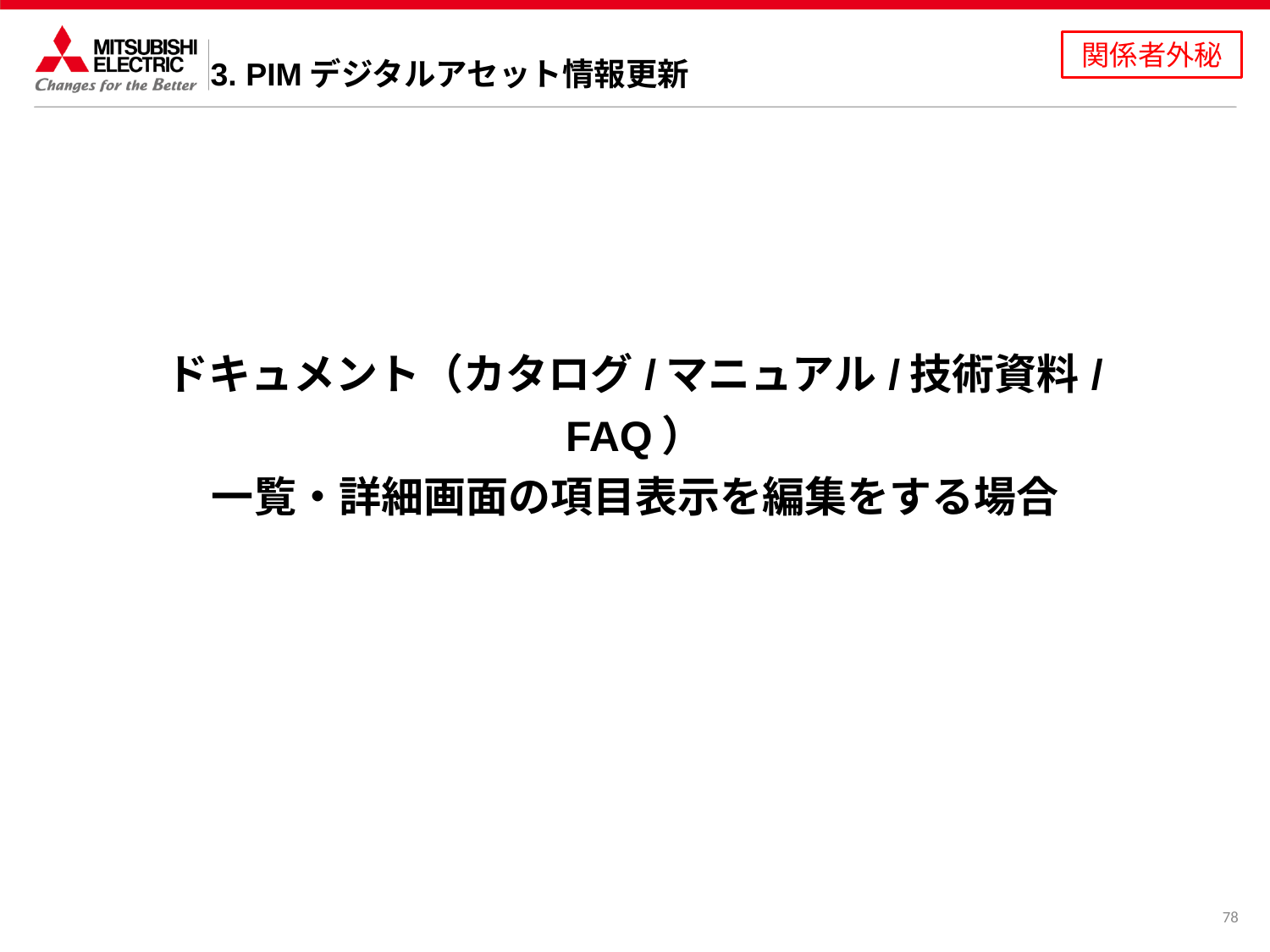

3. PIMデジタルアセット情報更新
# ドキュメント（カタログ/マニュアル/技術資料/FAQ） 一覧・詳細画面の項目表示を編集をする場合
78